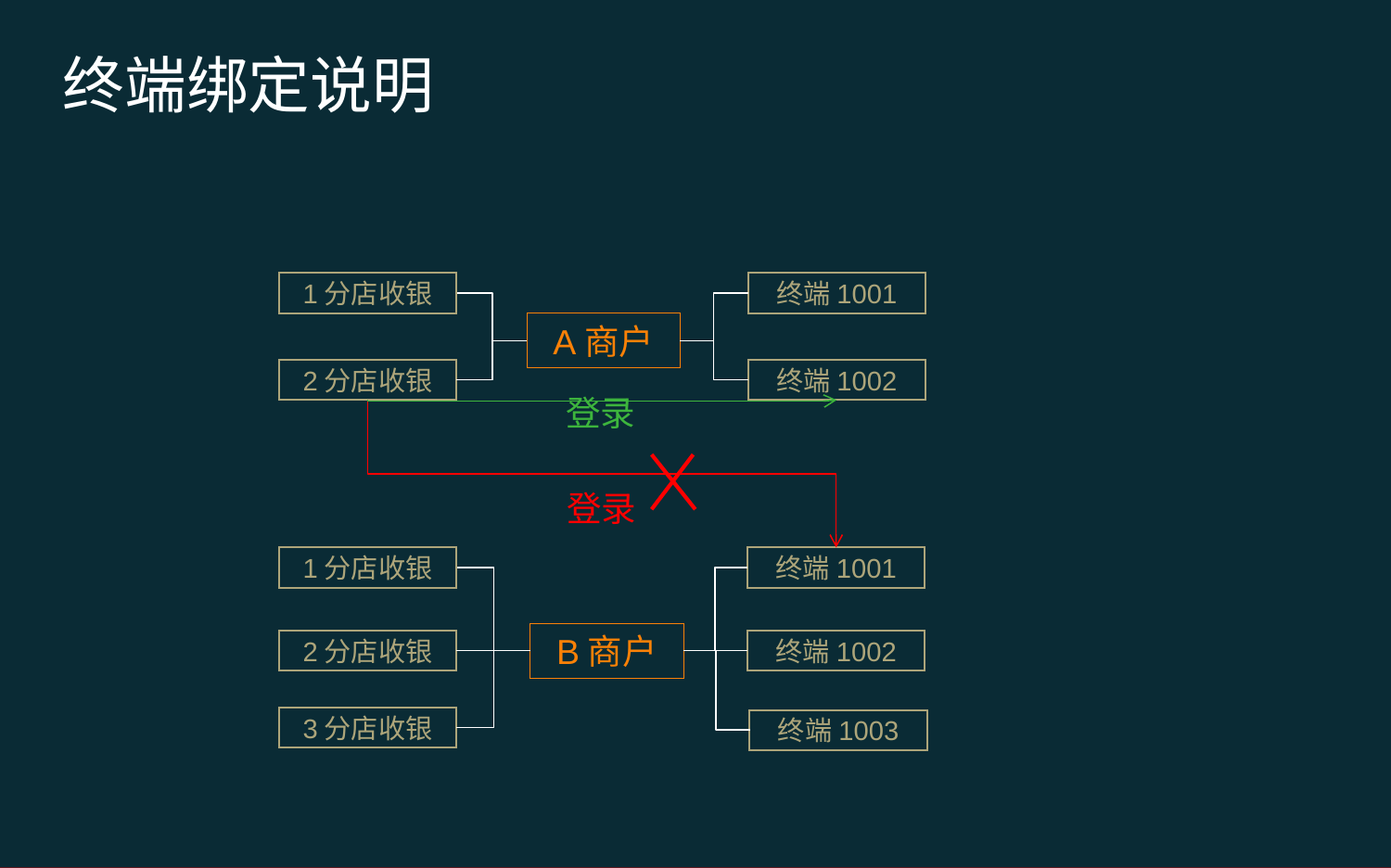

终端绑定说明
1分店收银
终端1001
A商户
2分店收银
终端1002
登录
登录
1分店收银
终端1001
B商户
2分店收银
终端1002
3分店收银
终端1003